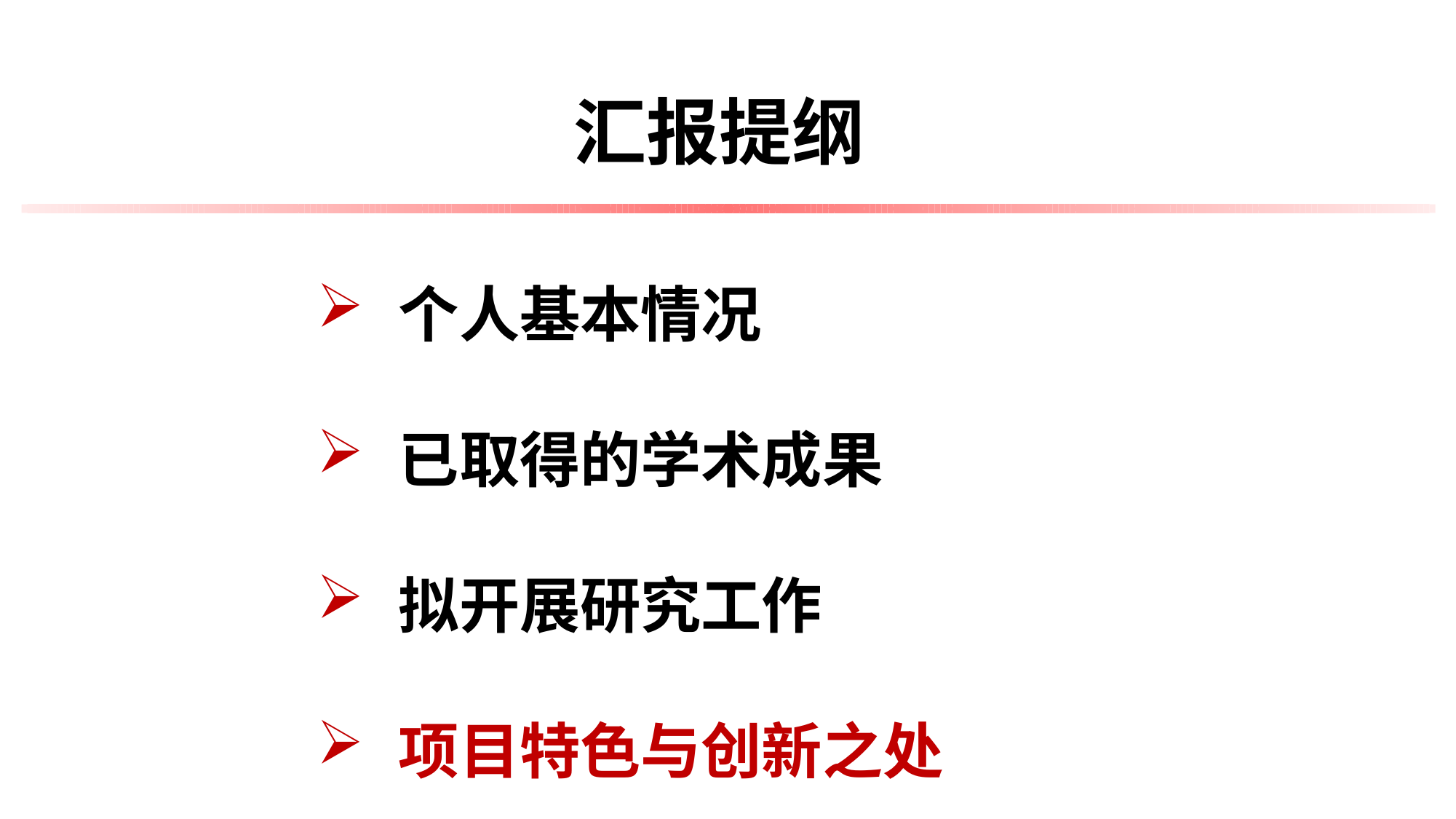

汇报提纲
个人基本情况
已取得的学术成果
拟开展研究工作
项目特色与创新之处